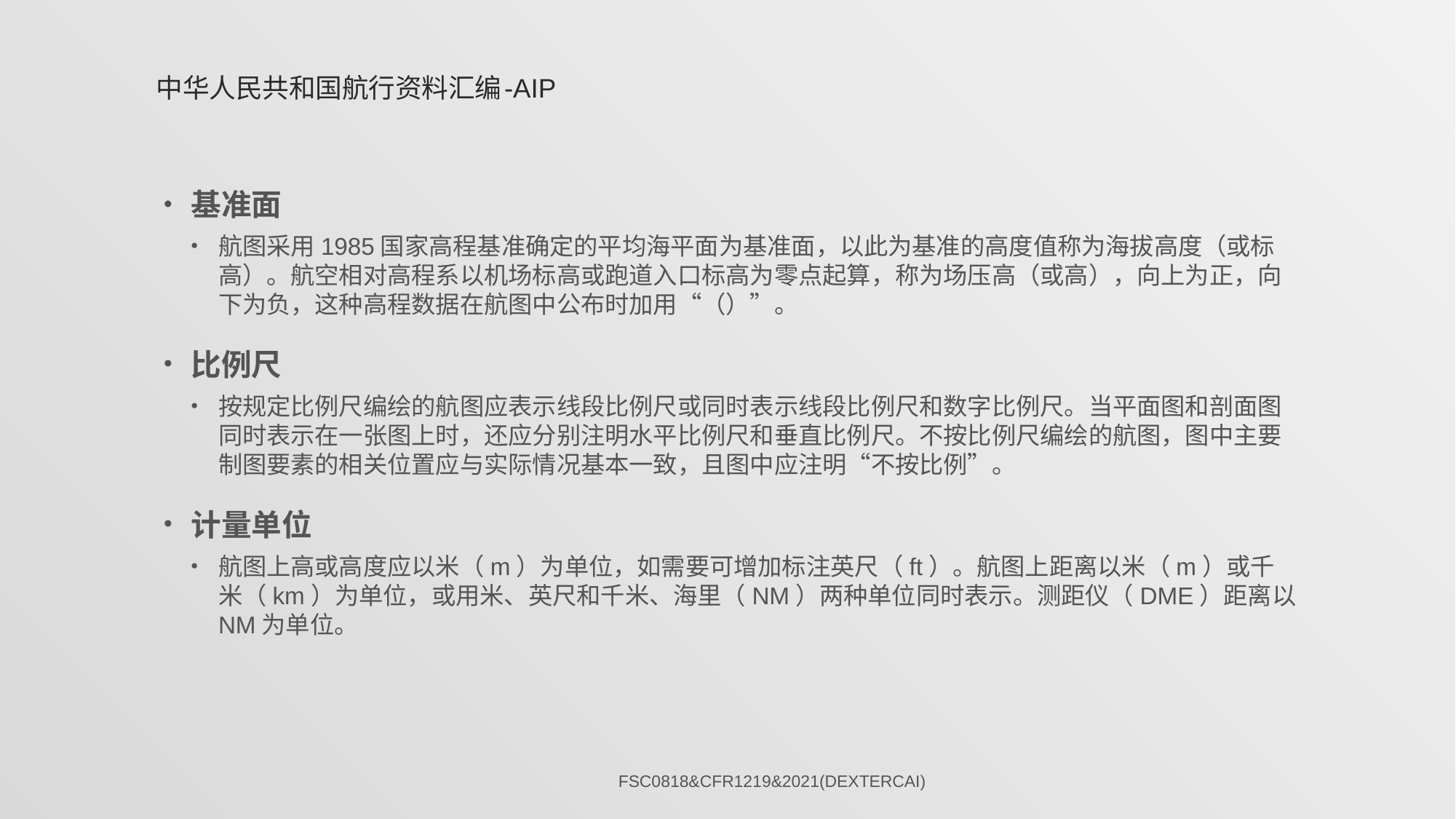

# 中华人民共和国航行资料汇编-AIP
基准面
航图采用1985国家高程基准确定的平均海平面为基准面，以此为基准的高度值称为海拔高度（或标高）。航空相对高程系以机场标高或跑道入口标高为零点起算，称为场压高（或高），向上为正，向下为负，这种高程数据在航图中公布时加用“（）”。
比例尺
按规定比例尺编绘的航图应表示线段比例尺或同时表示线段比例尺和数字比例尺。当平面图和剖面图同时表示在一张图上时，还应分别注明水平比例尺和垂直比例尺。不按比例尺编绘的航图，图中主要制图要素的相关位置应与实际情况基本一致，且图中应注明“不按比例”。
计量单位
航图上高或高度应以米（m）为单位，如需要可增加标注英尺（ft）。航图上距离以米（m）或千米（km）为单位，或用米、英尺和千米、海里（NM）两种单位同时表示。测距仪（DME）距离以NM为单位。

FSC0818&CFR1219&2021(DexterCai)